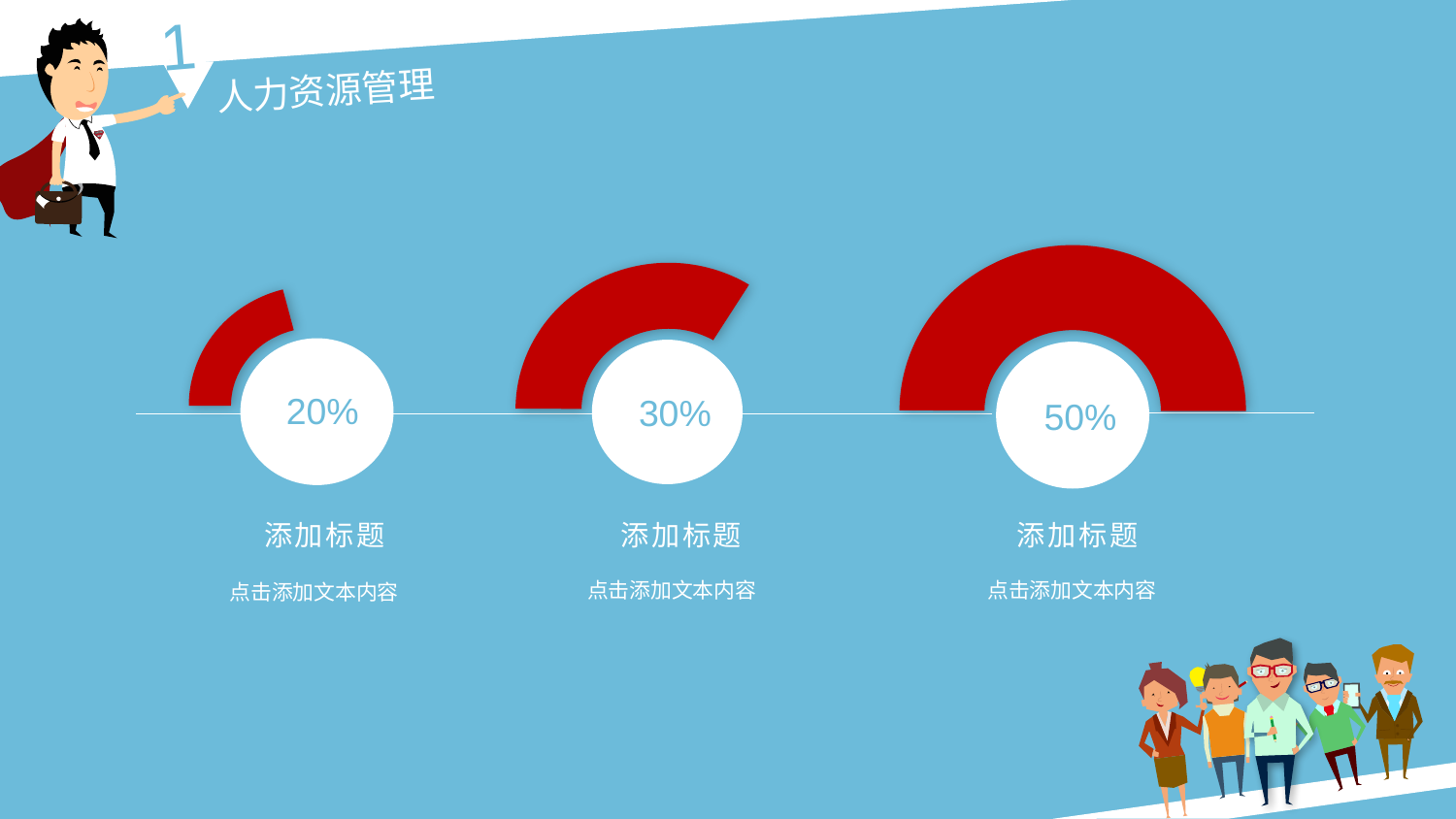

1
人力资源管理

20%

30%

50%
添加标题
点击添加文本内容
点击添加文本内容
点击添加文本内容
添加标题
添加标题